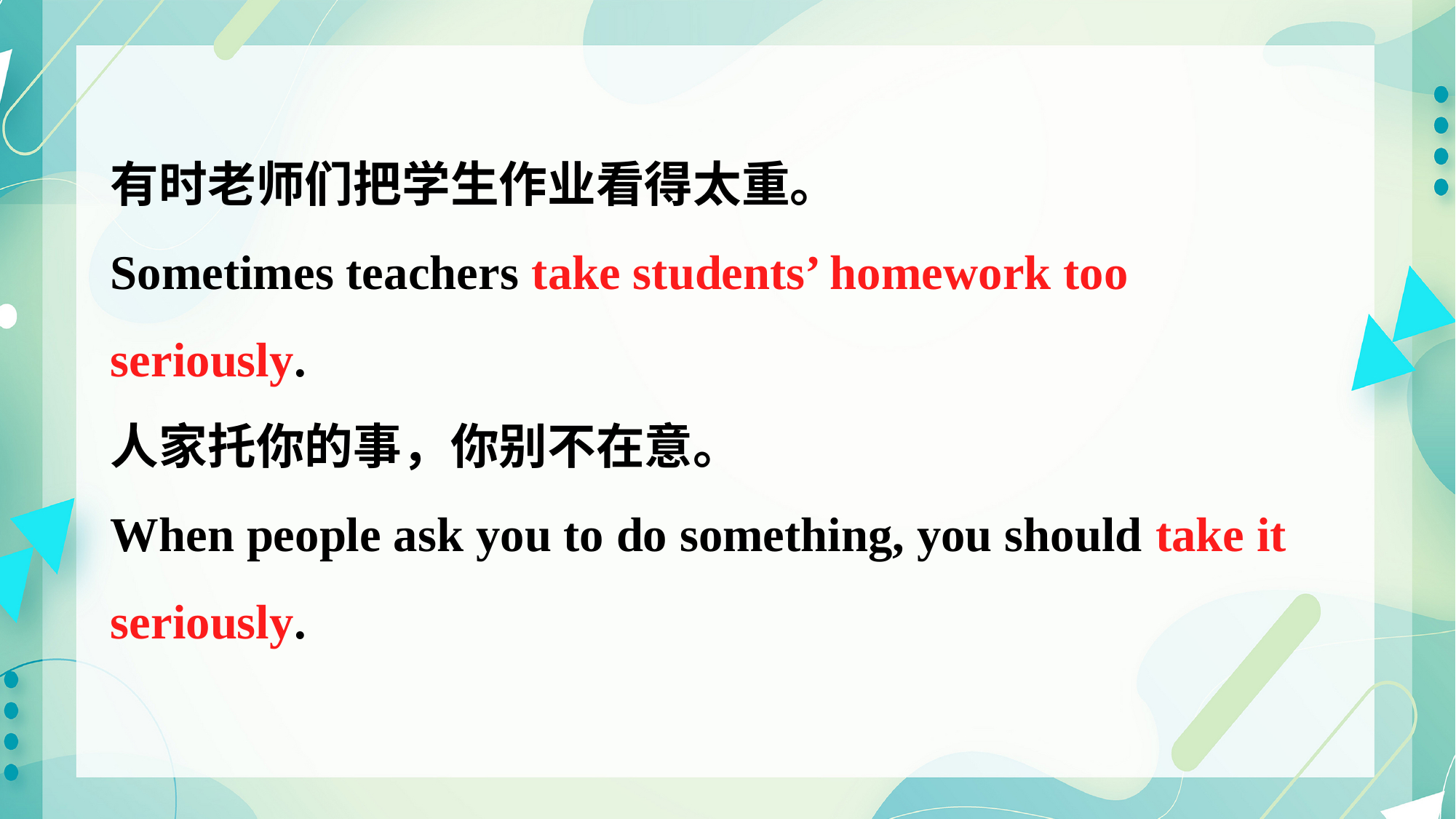

有时老师们把学生作业看得太重。
Sometimes teachers take students’ homework too seriously.
人家托你的事，你别不在意。
When people ask you to do something, you should take it seriously.